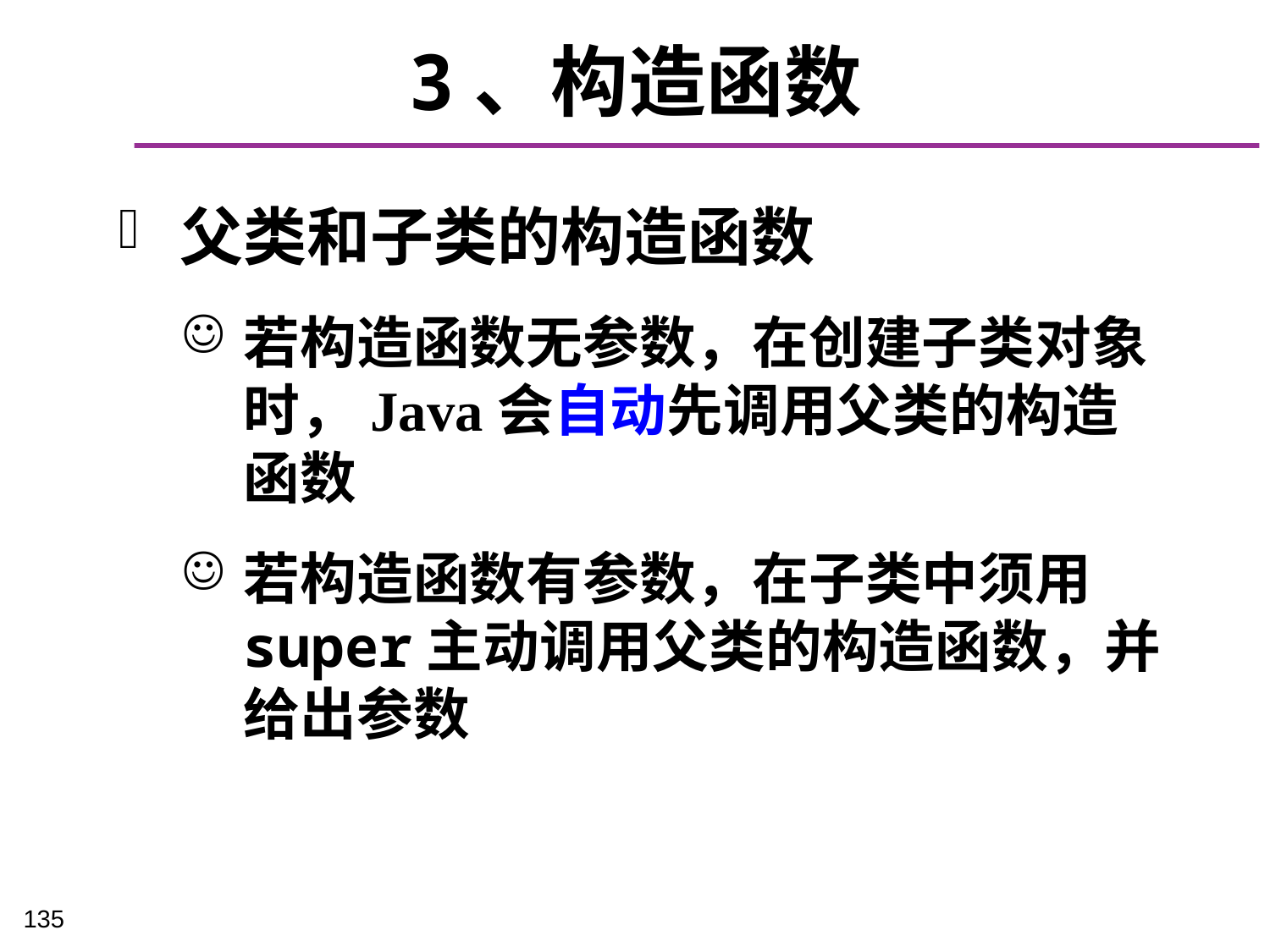

# 3、构造函数
父类和子类的构造函数
若构造函数无参数，在创建子类对象时，Java会自动先调用父类的构造函数
若构造函数有参数，在子类中须用super主动调用父类的构造函数，并给出参数
135